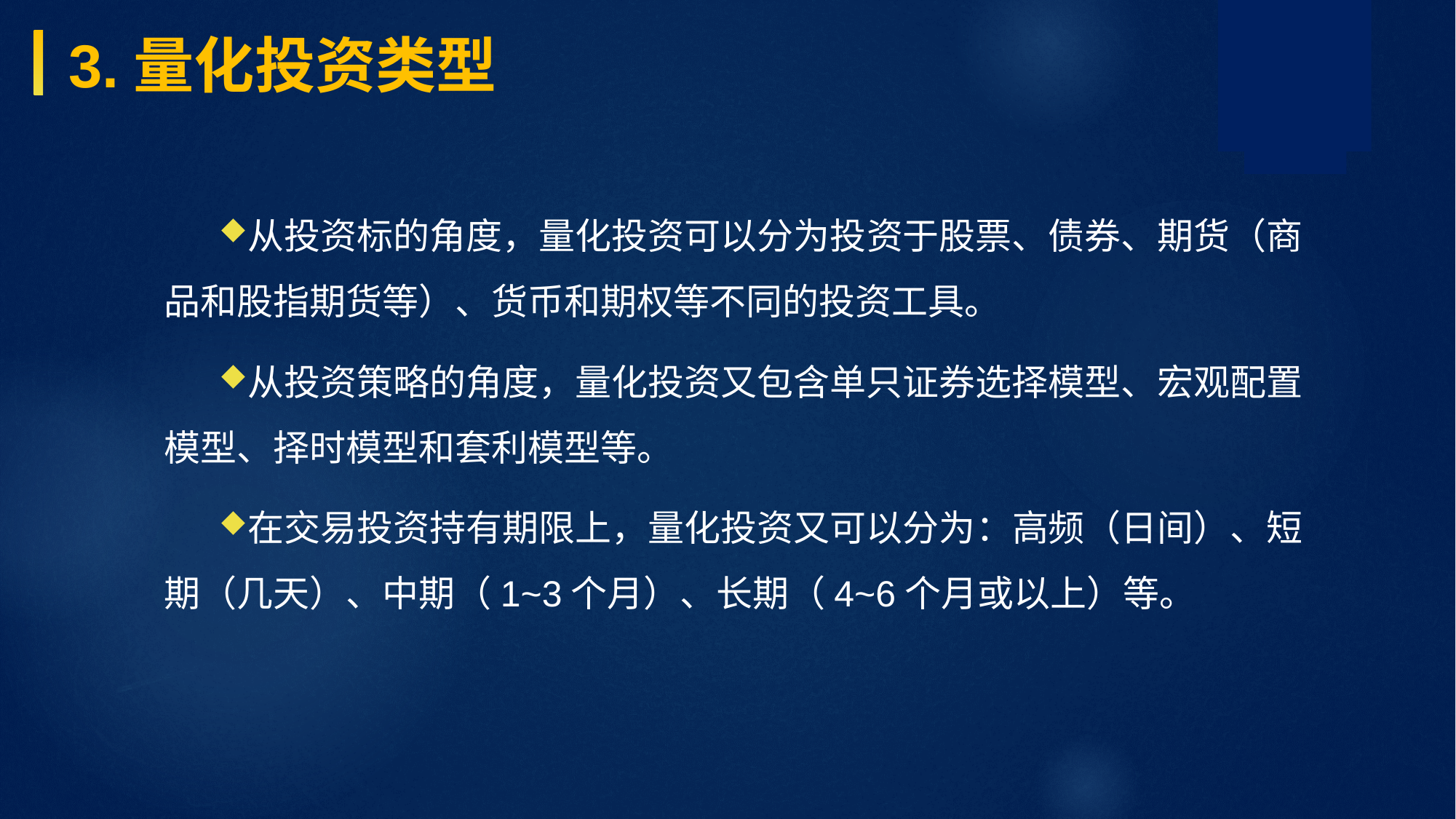

3.量化投资类型

从投资标的角度，量化投资可以分为投资于股票、债券、期货（商品和股指期货等）、货币和期权等不同的投资工具。
从投资策略的角度，量化投资又包含单只证券选择模型、宏观配置模型、择时模型和套利模型等。
在交易投资持有期限上，量化投资又可以分为：高频（日间）、短期（几天）、中期（1~3个月）、长期（4~6个月或以上）等。